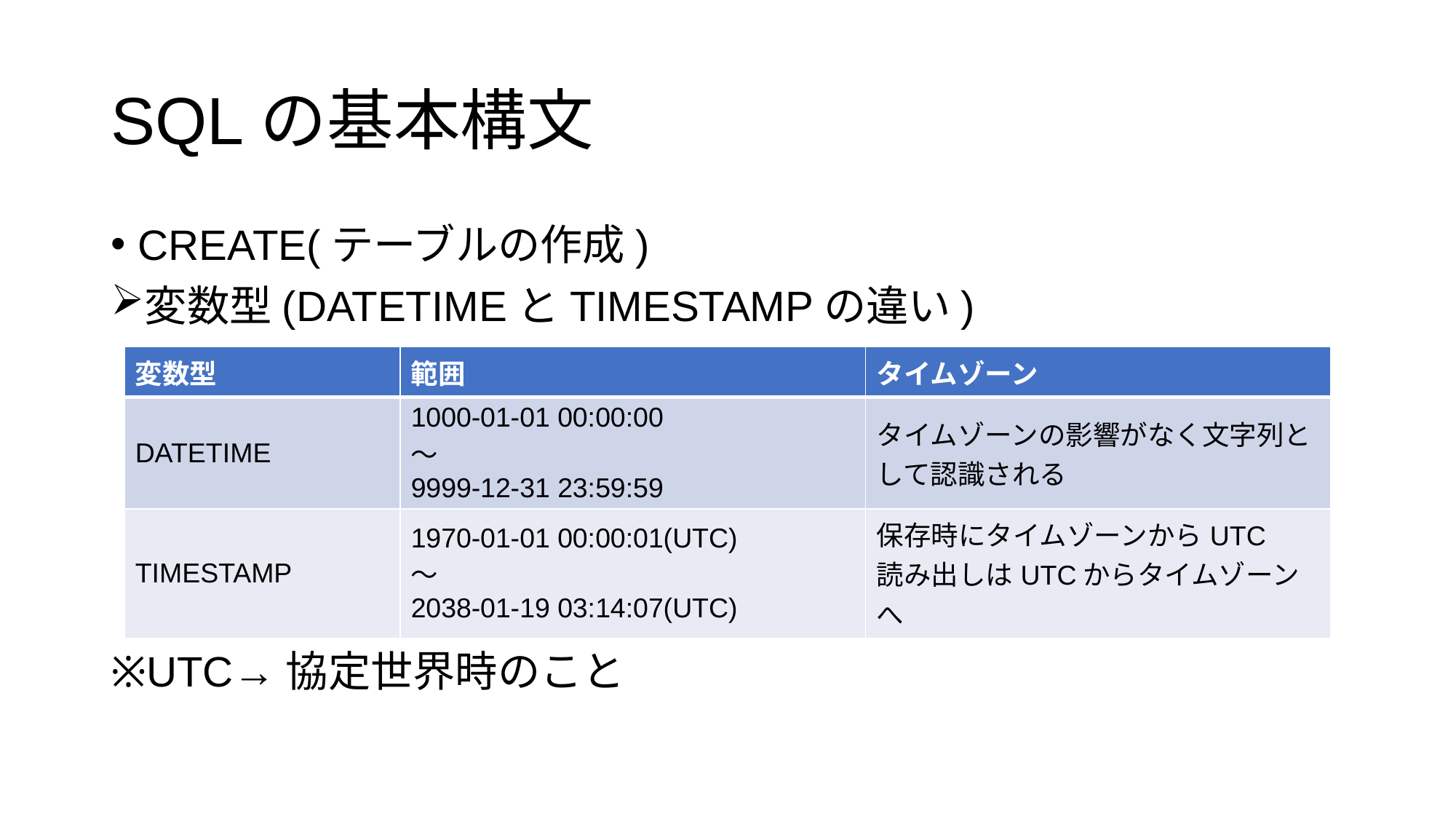

# SQLの基本構文
CREATE(テーブルの作成)
変数型(DATETIMEとTIMESTAMPの違い)

※UTC→協定世界時のこと

| 変数型 | 範囲 | タイムゾーン |
| --- | --- | --- |
| DATETIME | 1000-01-01 00:00:00 ～ 9999-12-31 23:59:59 | タイムゾーンの影響がなく文字列として認識される |
| TIMESTAMP | 1970-01-01 00:00:01(UTC) ～ 2038-01-19 03:14:07(UTC) | 保存時にタイムゾーンからUTC 読み出しはUTCからタイムゾーンへ |